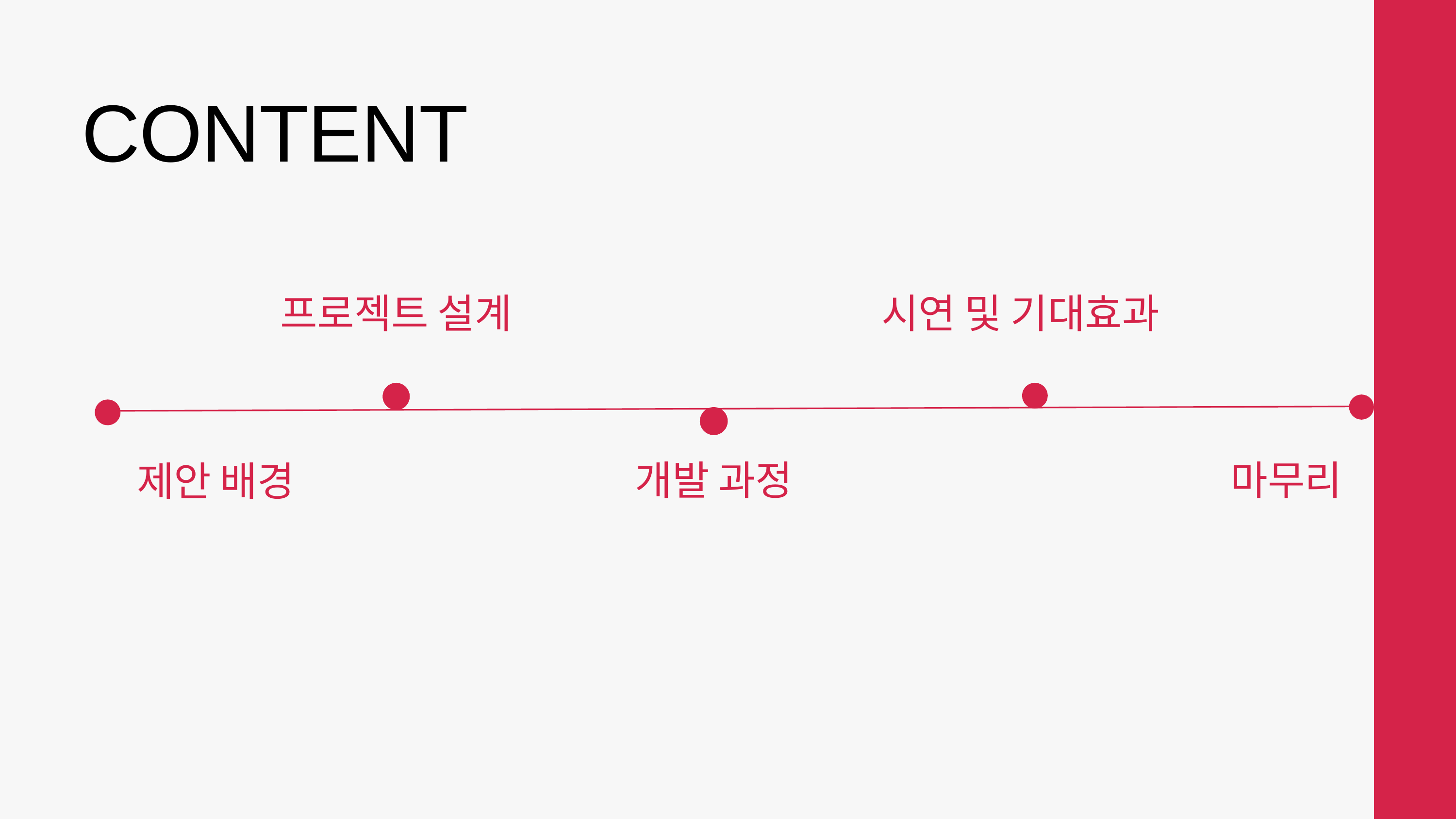

CONTENT
프로젝트 설계
시연 및 기대효과

제안 배경
마무리
개발 과정